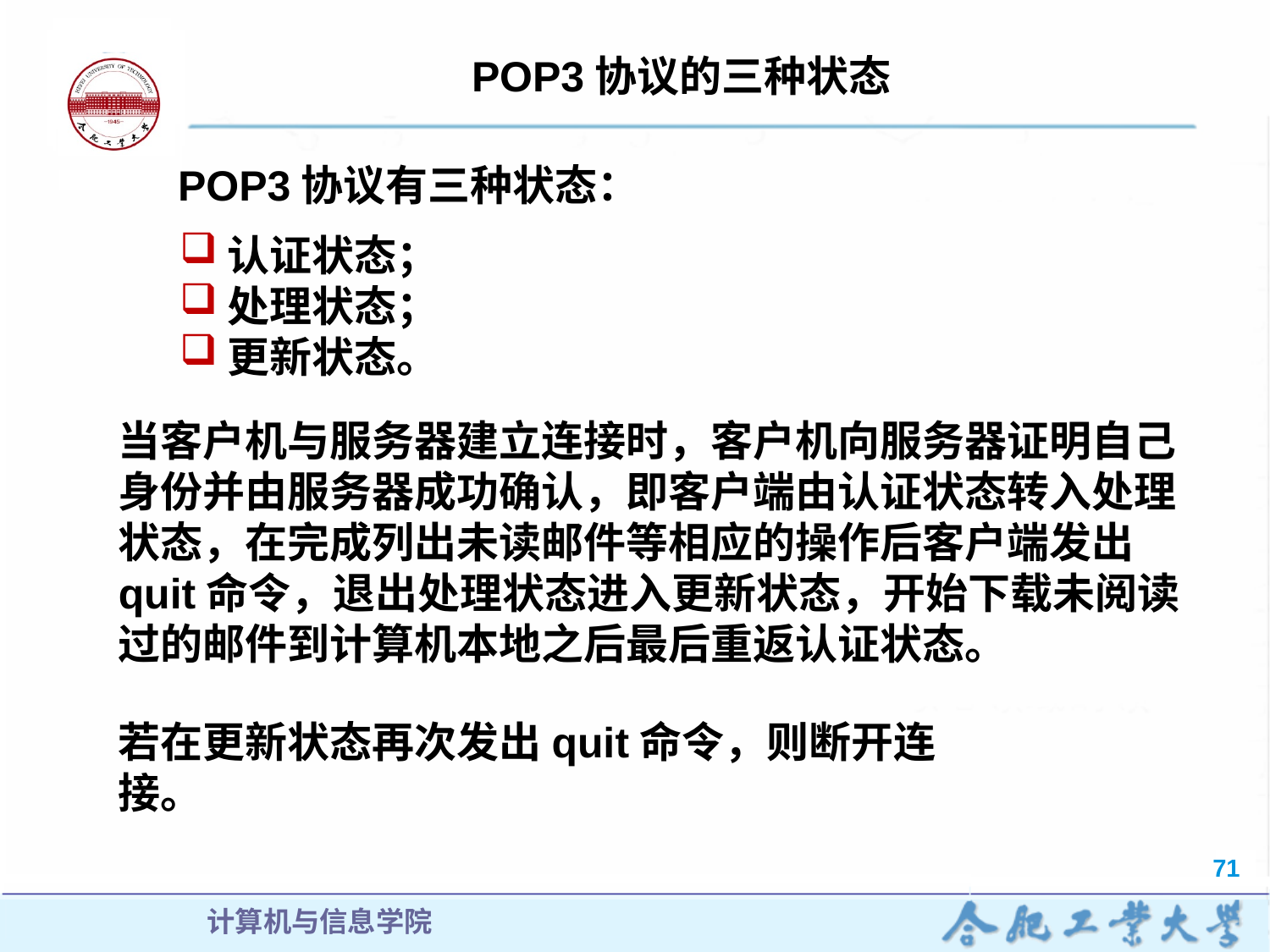

POP3协议的三种状态
POP3协议有三种状态：
认证状态；
处理状态；
更新状态。
当客户机与服务器建立连接时，客户机向服务器证明自己身份并由服务器成功确认，即客户端由认证状态转入处理状态，在完成列出未读邮件等相应的操作后客户端发出quit命令，退出处理状态进入更新状态，开始下载未阅读过的邮件到计算机本地之后最后重返认证状态。
若在更新状态再次发出quit命令，则断开连接。